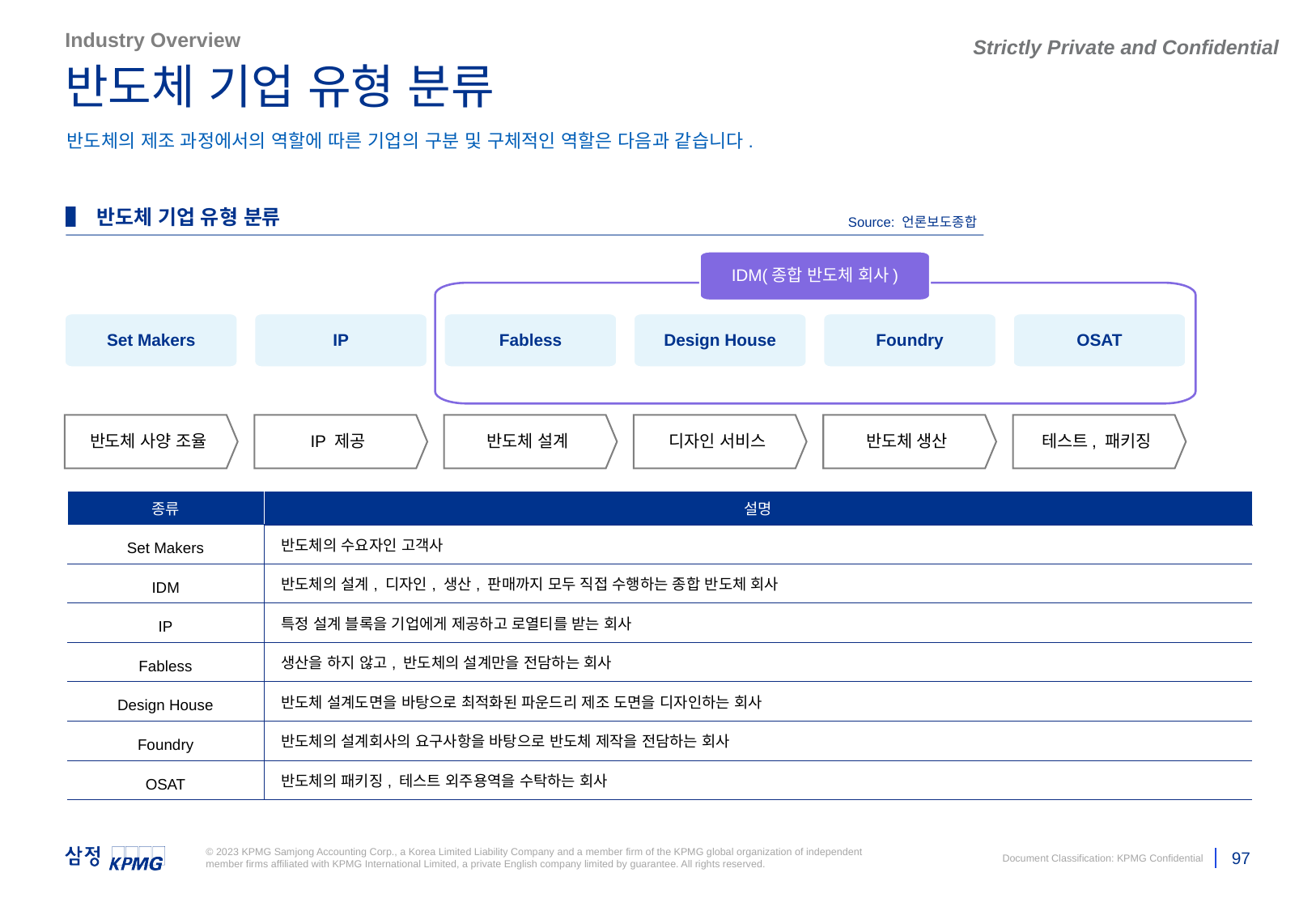

Industry Overview
반도체 기업 유형 분류
반도체의 제조 과정에서의 역할에 따른 기업의 구분 및 구체적인 역할은 다음과 같습니다.
▌ 반도체 기업 유형 분류

Source: 언론보도종합
IDM(종합 반도체 회사)

Set Makers
IP
Fabless
Design House
Foundry
OSAT
반도체 사양 조율
IP 제공
반도체 설계
디자인 서비스
반도체 생산
테스트, 패키징
| 종류 | 설명 |
| --- | --- |
| Set Makers | 반도체의 수요자인 고객사 |
| IDM | 반도체의 설계, 디자인, 생산, 판매까지 모두 직접 수행하는 종합 반도체 회사 |
| IP | 특정 설계 블록을 기업에게 제공하고 로열티를 받는 회사 |
| Fabless | 생산을 하지 않고, 반도체의 설계만을 전담하는 회사 |
| Design House | 반도체 설계도면을 바탕으로 최적화된 파운드리 제조 도면을 디자인하는 회사 |
| Foundry | 반도체의 설계회사의 요구사항을 바탕으로 반도체 제작을 전담하는 회사 |
| OSAT | 반도체의 패키징, 테스트 외주용역을 수탁하는 회사 |